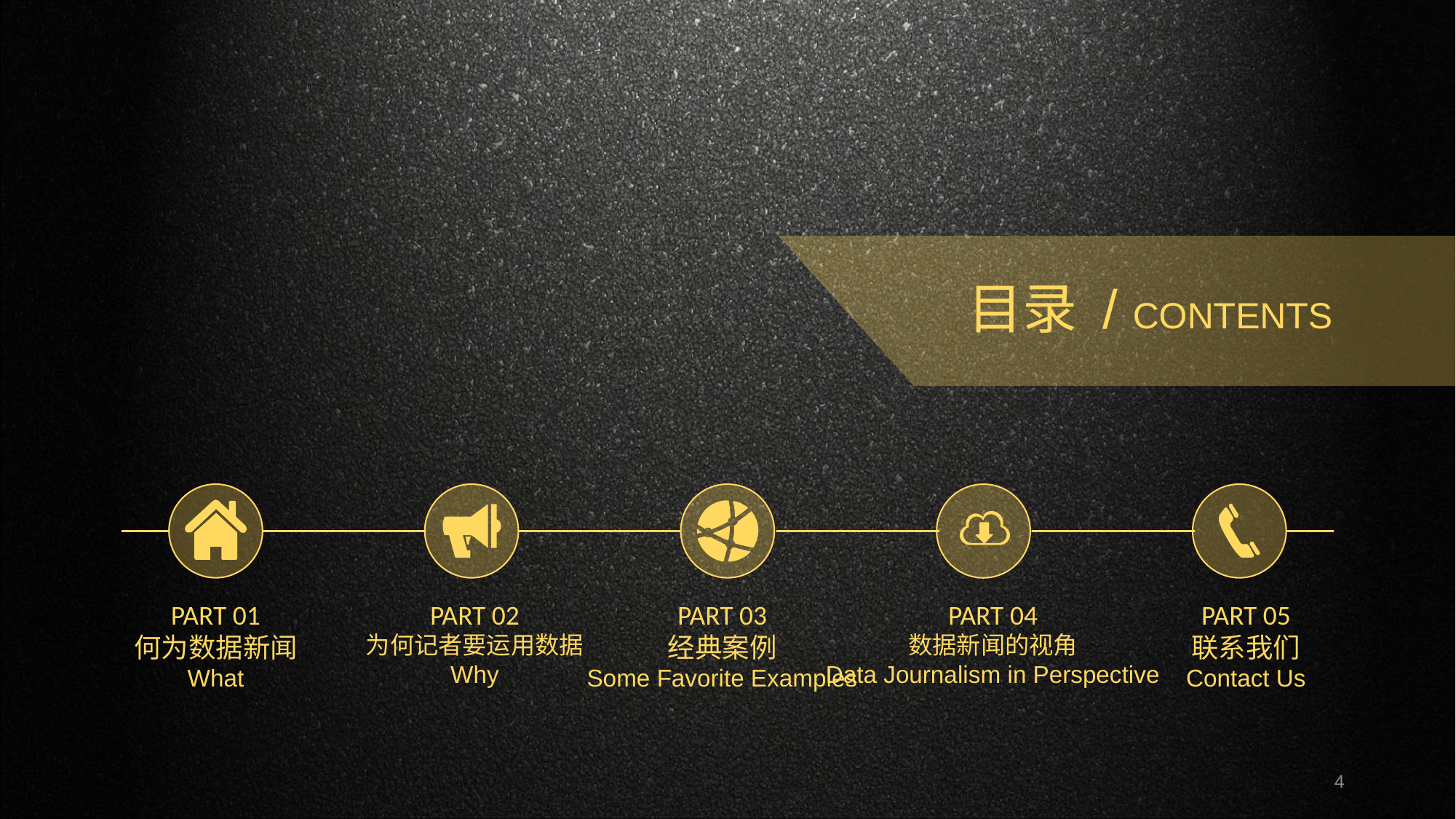

目录 / CONTENTS

PART 01
何为数据新闻
What
PART 02
为何记者要运用数据
Why
PART 03
经典案例
Some Favorite Examples
PART 04
数据新闻的视角
Data Journalism in Perspective
PART 05
联系我们
Contact Us
4